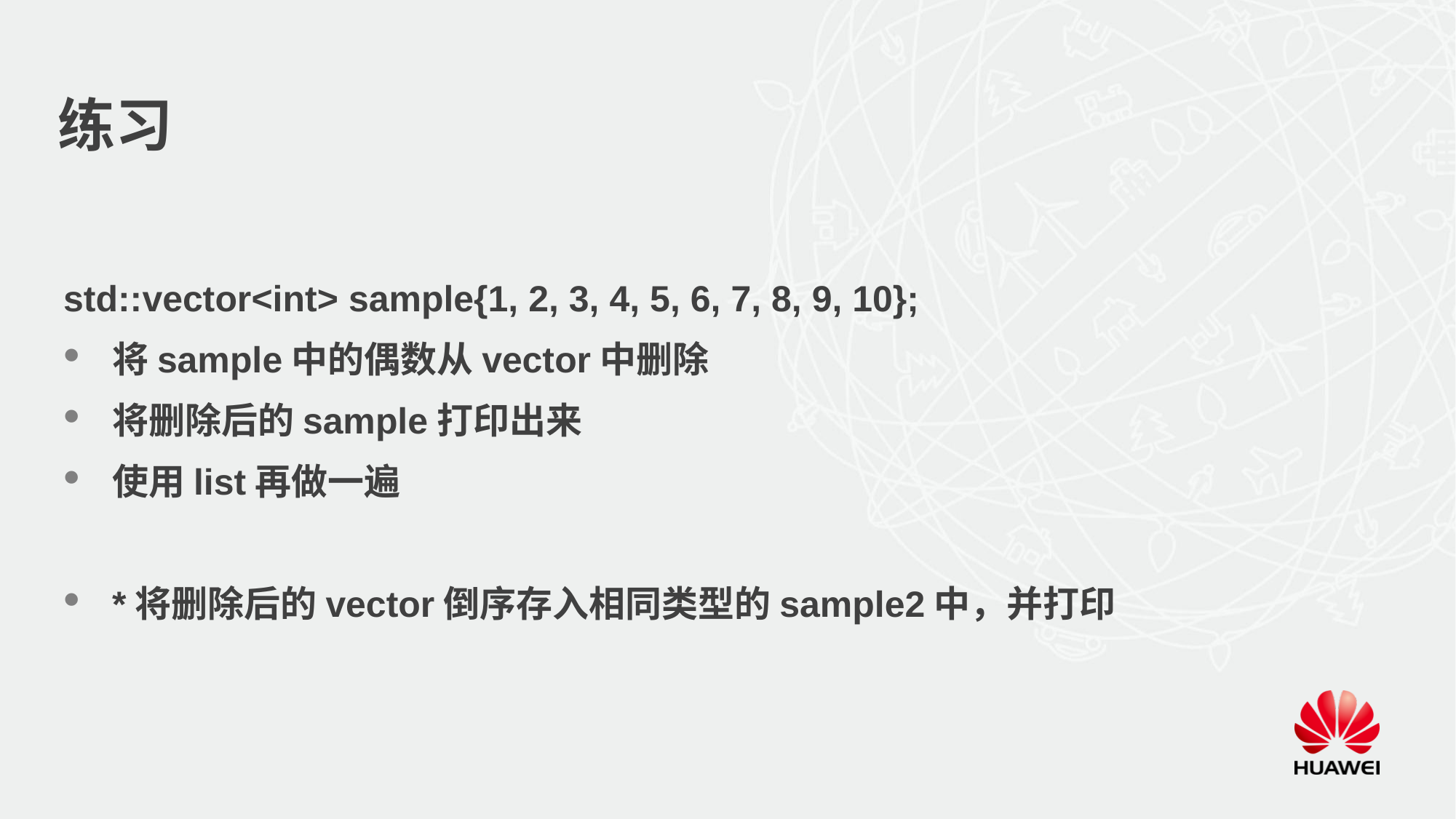

# 练习
std::vector<int> sample{1, 2, 3, 4, 5, 6, 7, 8, 9, 10};
将sample中的偶数从vector中删除
将删除后的sample打印出来
使用list再做一遍

*将删除后的vector倒序存入相同类型的sample2中，并打印